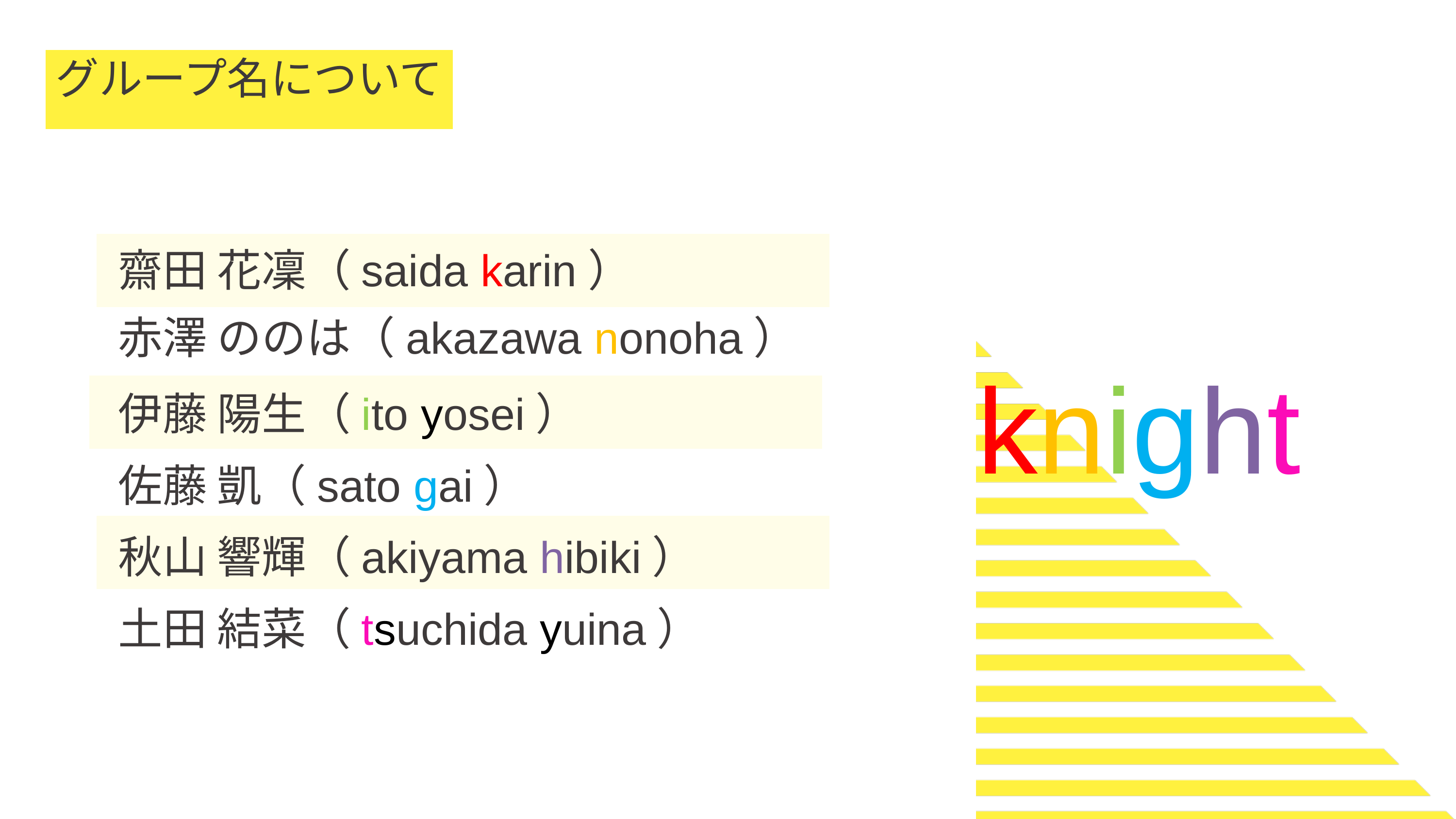

グループ名について

齋田 花凜（saida karin）

赤澤 ののは（akazawa nonoha）

knight
伊藤 陽生（ito yosei）

佐藤 凱（sato gai）
秋山 響輝（akiyama hibiki）

土田 結菜（tsuchida yuina）